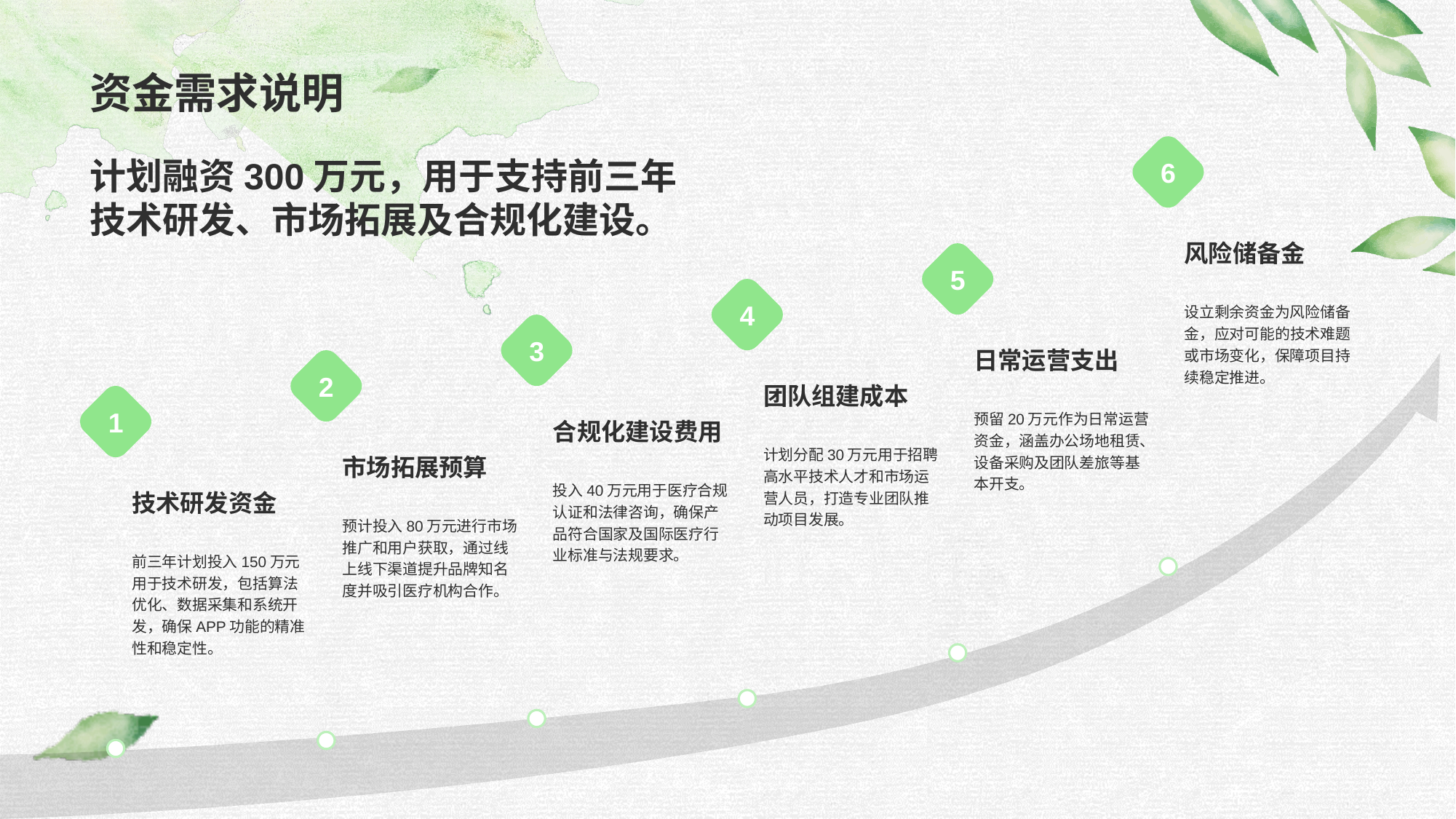

# 资金需求说明
计划融资300万元，用于支持前三年技术研发、市场拓展及合规化建设。
6
风险储备金
设立剩余资金为风险储备金，应对可能的技术难题或市场变化，保障项目持续稳定推进。

5
日常运营支出
预留20万元作为日常运营资金，涵盖办公场地租赁、设备采购及团队差旅等基本开支。

4
团队组建成本
计划分配30万元用于招聘高水平技术人才和市场运营人员，打造专业团队推动项目发展。

3
合规化建设费用
投入40万元用于医疗合规认证和法律咨询，确保产品符合国家及国际医疗行业标准与法规要求。

2
市场拓展预算
预计投入80万元进行市场推广和用户获取，通过线上线下渠道提升品牌知名度并吸引医疗机构合作。

1
技术研发资金
前三年计划投入150万元用于技术研发，包括算法优化、数据采集和系统开发，确保APP功能的精准性和稳定性。